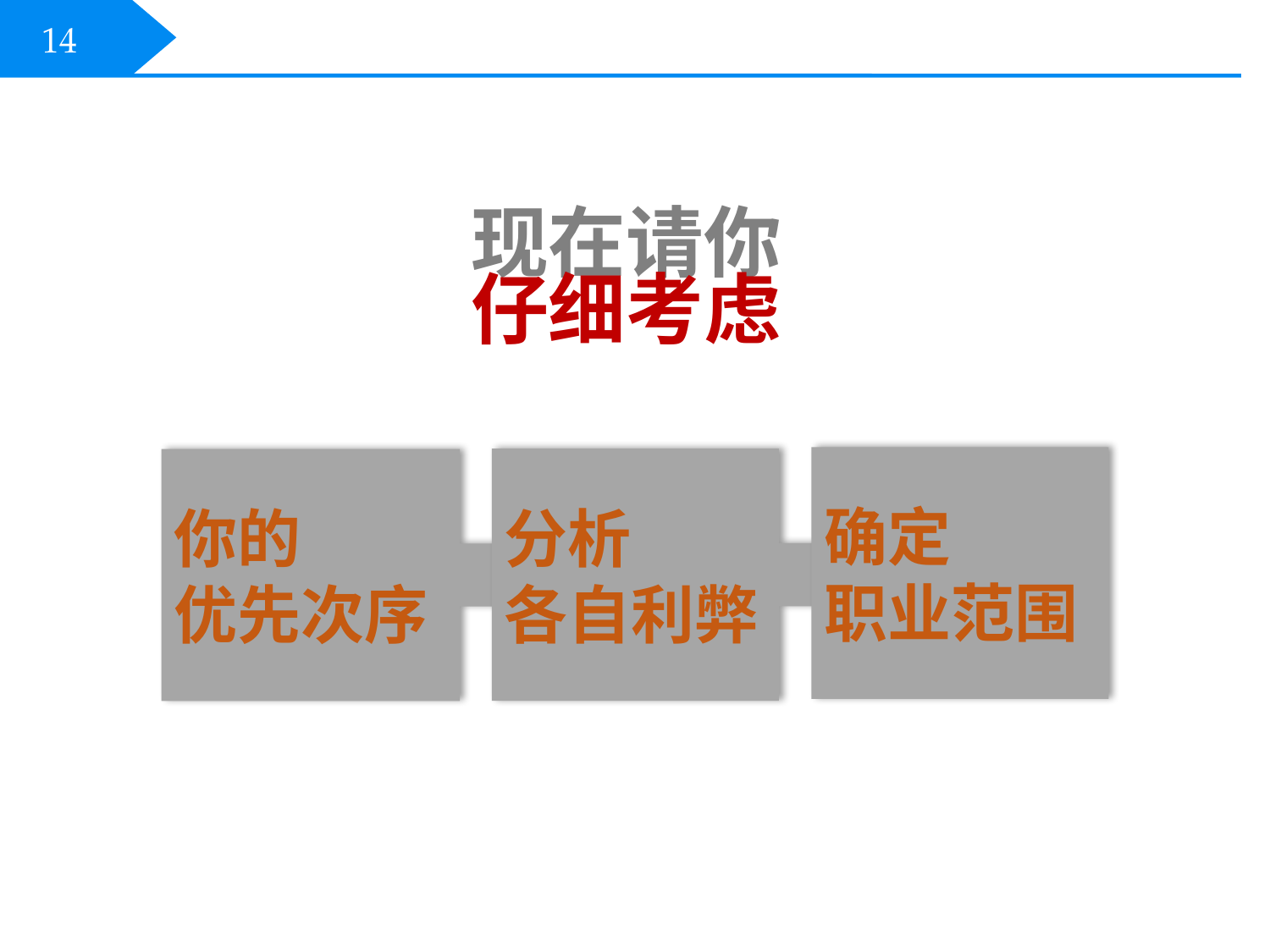

14
现在请你
仔细考虑
确定
职业范围
分析
各自利弊
你的
优先次序